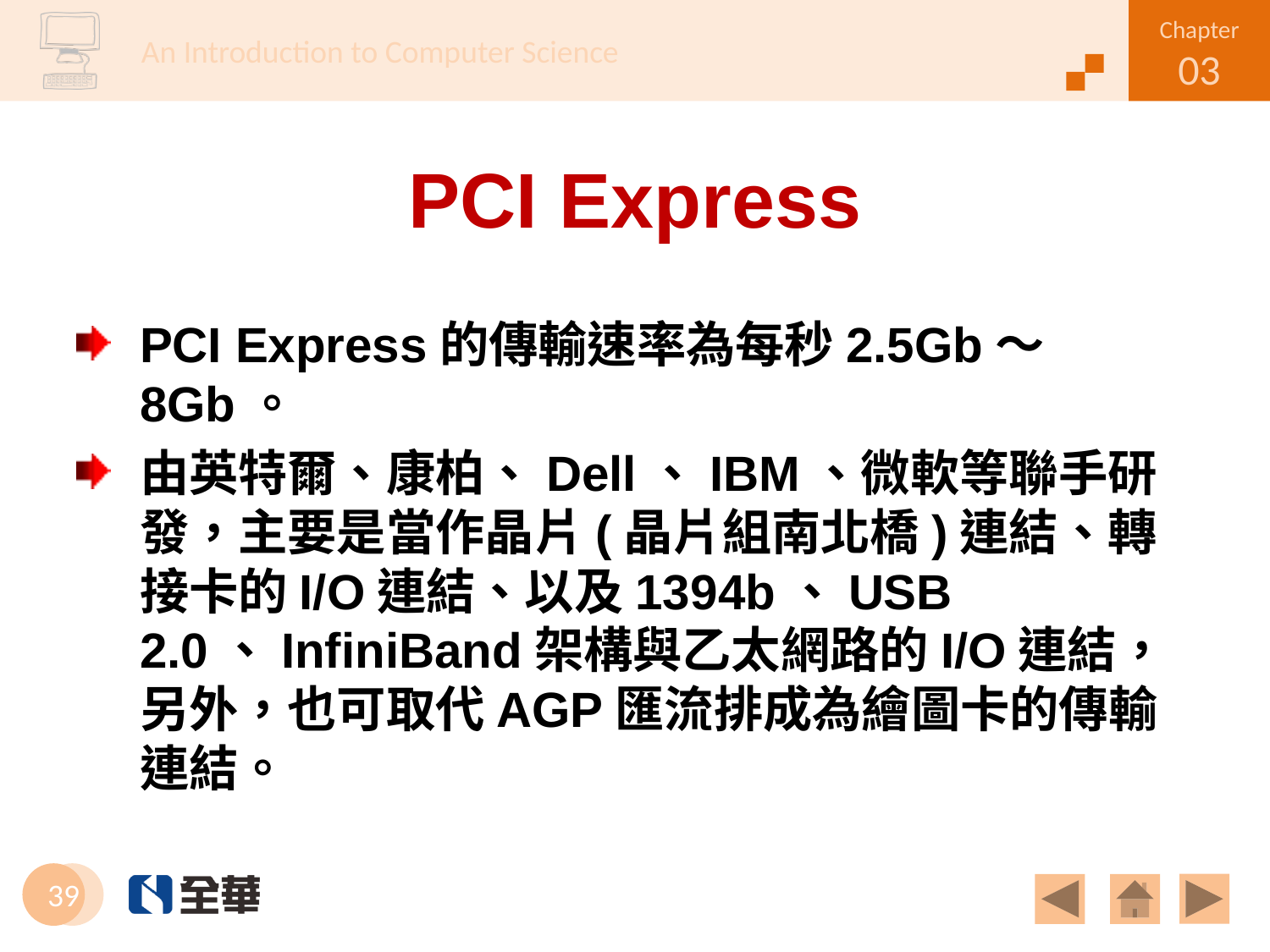

# PCI Express
PCI Express的傳輸速率為每秒2.5Gb～8Gb。
由英特爾、康柏、Dell、IBM、微軟等聯手研發，主要是當作晶片(晶片組南北橋)連結、轉接卡的I/O連結、以及1394b、USB 2.0、InfiniBand架構與乙太網路的I/O連結，另外，也可取代AGP匯流排成為繪圖卡的傳輸連結。